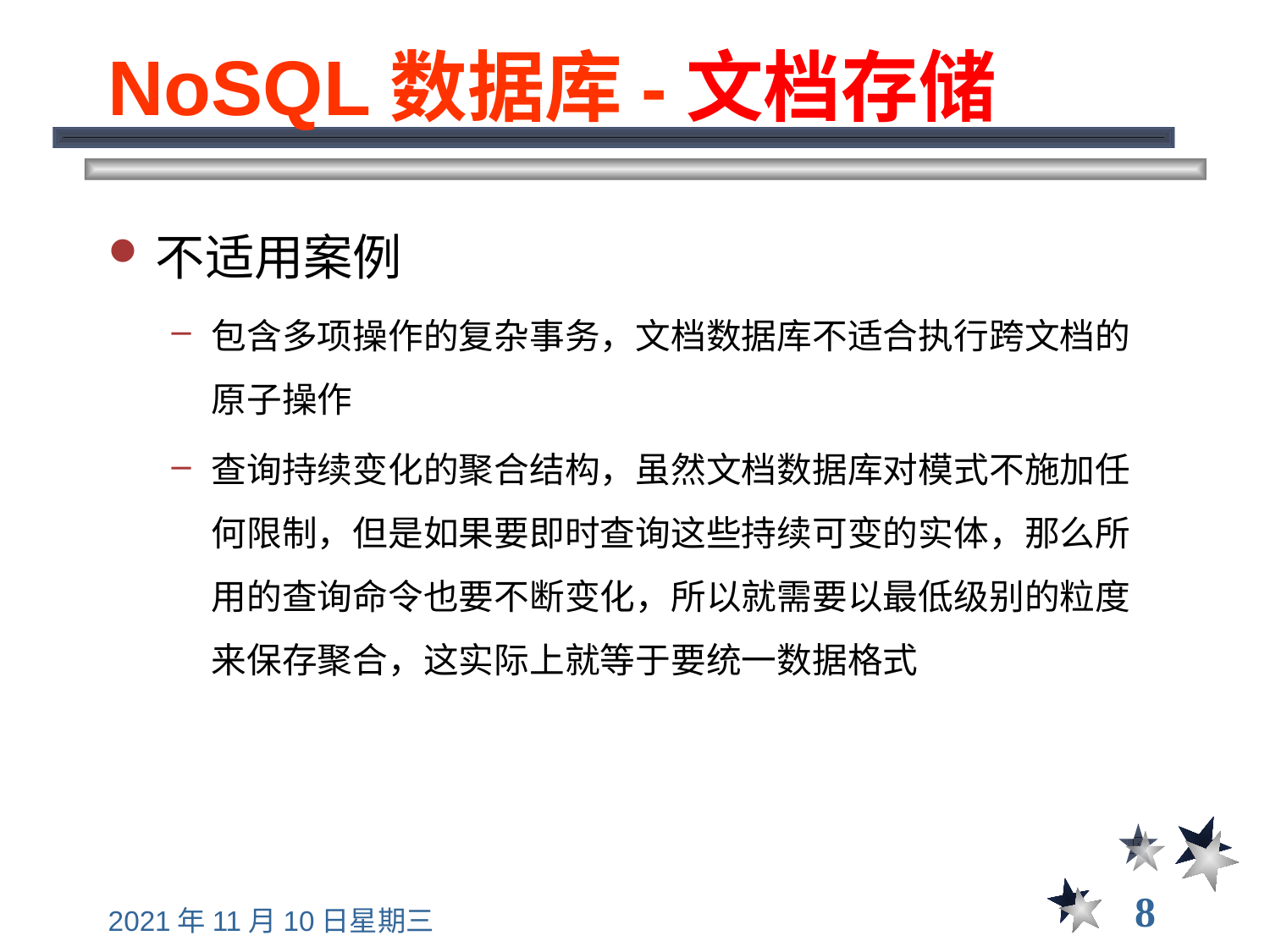

# NoSQL数据库-文档存储
不适用案例
包含多项操作的复杂事务，文档数据库不适合执行跨文档的原子操作
查询持续变化的聚合结构，虽然文档数据库对模式不施加任何限制，但是如果要即时查询这些持续可变的实体，那么所用的查询命令也要不断变化，所以就需要以最低级别的粒度来保存聚合，这实际上就等于要统一数据格式
8
2021年11月10日星期三
大数据管理----前言